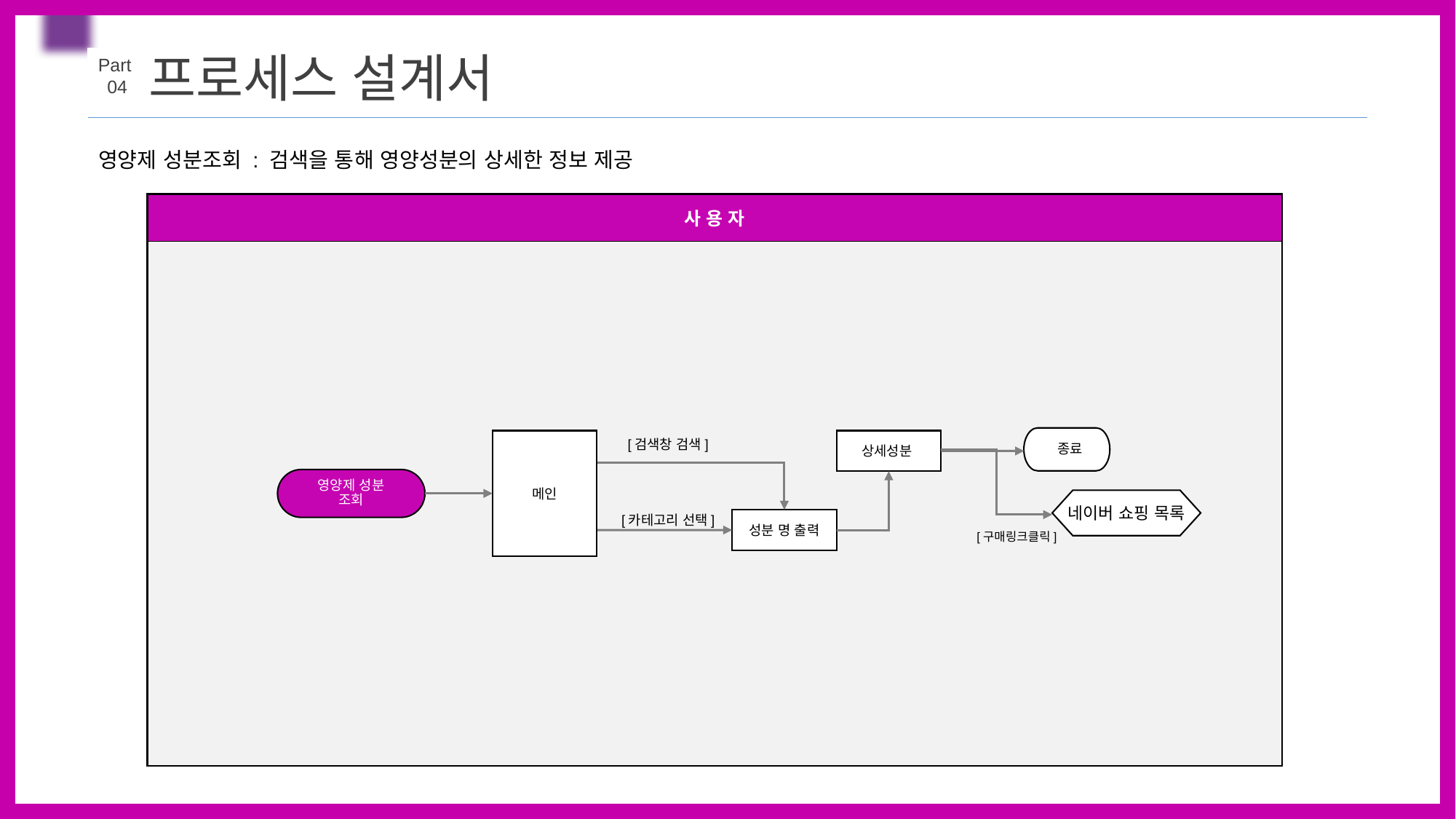

ㅇㄹㅁㄴㅇㄴㅁㄹ
프로세스 설계서
Part
 04
영양제 성분조회 : 검색을 통해 영양성분의 상세한 정보 제공
| 사 용 자 |
| --- |
|  |
 종료
메인
[검색창 검색]
상세성분
영양제 성분
조회
네이버 쇼핑 목록
[카테고리 선택]
성분 명 출력
[구매링크클릭]